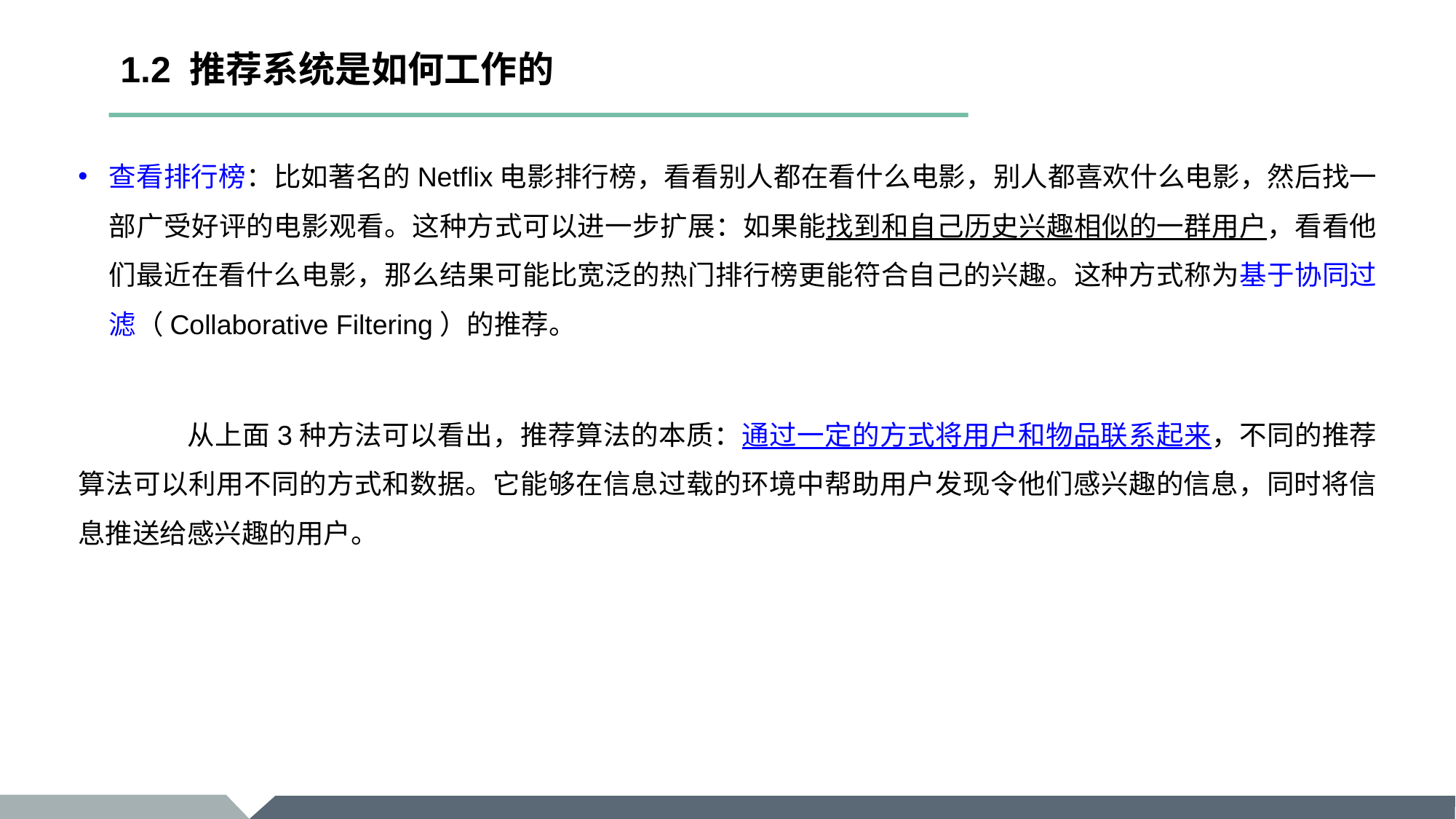

# 1.2 推荐系统是如何工作的
查看排行榜：比如著名的Netflix电影排行榜，看看别人都在看什么电影，别人都喜欢什么电影，然后找一部广受好评的电影观看。这种方式可以进一步扩展：如果能找到和自己历史兴趣相似的一群用户，看看他们最近在看什么电影，那么结果可能比宽泛的热门排行榜更能符合自己的兴趣。这种方式称为基于协同过滤（Collaborative Filtering）的推荐。

	从上面3种方法可以看出，推荐算法的本质：通过一定的方式将用户和物品联系起来，不同的推荐算法可以利用不同的方式和数据。它能够在信息过载的环境中帮助用户发现令他们感兴趣的信息，同时将信息推送给感兴趣的用户。